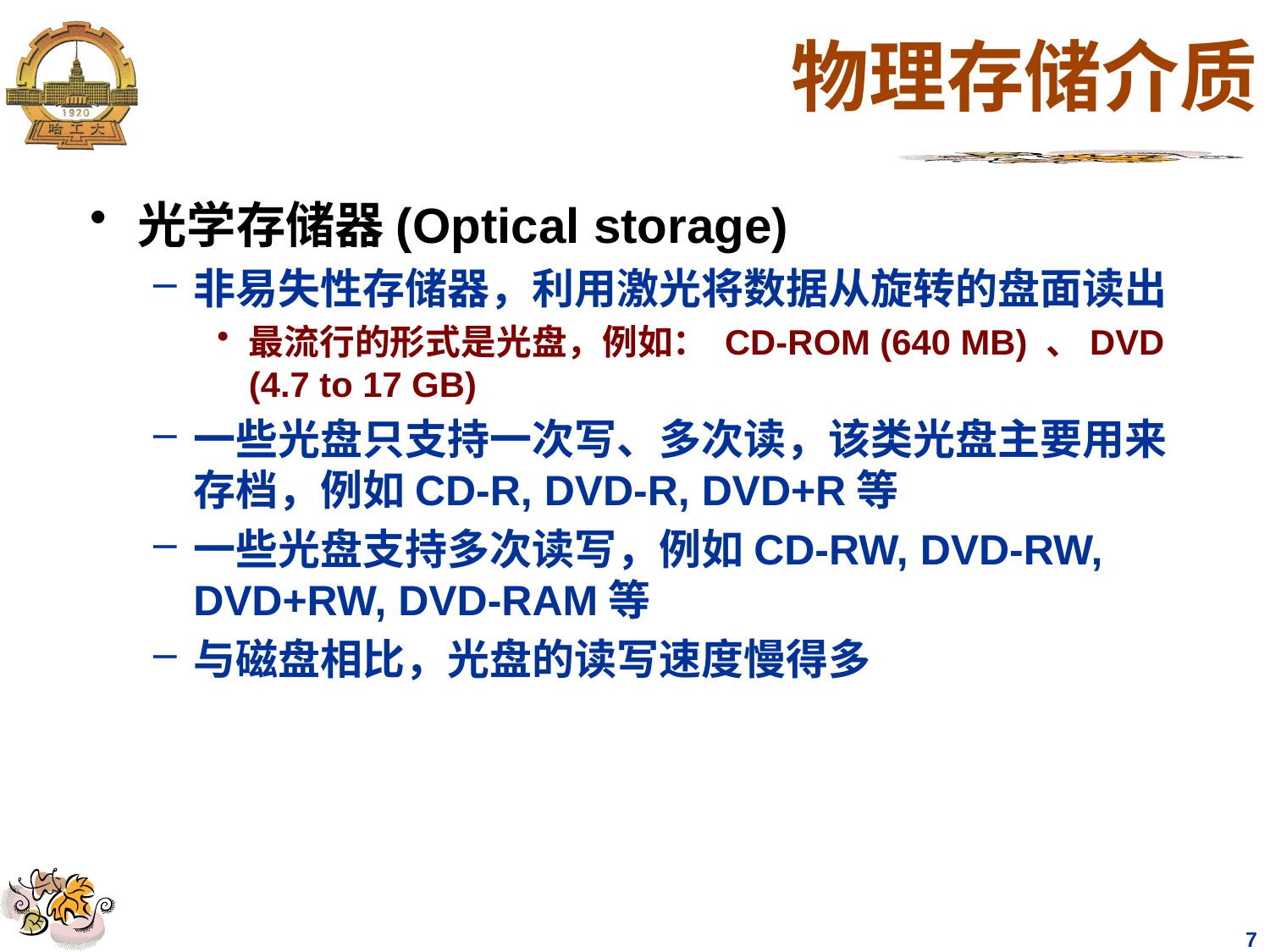

# 物理存储介质
光学存储器(Optical storage)
非易失性存储器，利用激光将数据从旋转的盘面读出
最流行的形式是光盘，例如： CD-ROM (640 MB) 、DVD (4.7 to 17 GB)
一些光盘只支持一次写、多次读，该类光盘主要用来存档，例如CD-R, DVD-R, DVD+R等
一些光盘支持多次读写，例如CD-RW, DVD-RW, DVD+RW, DVD-RAM等
与磁盘相比，光盘的读写速度慢得多

7